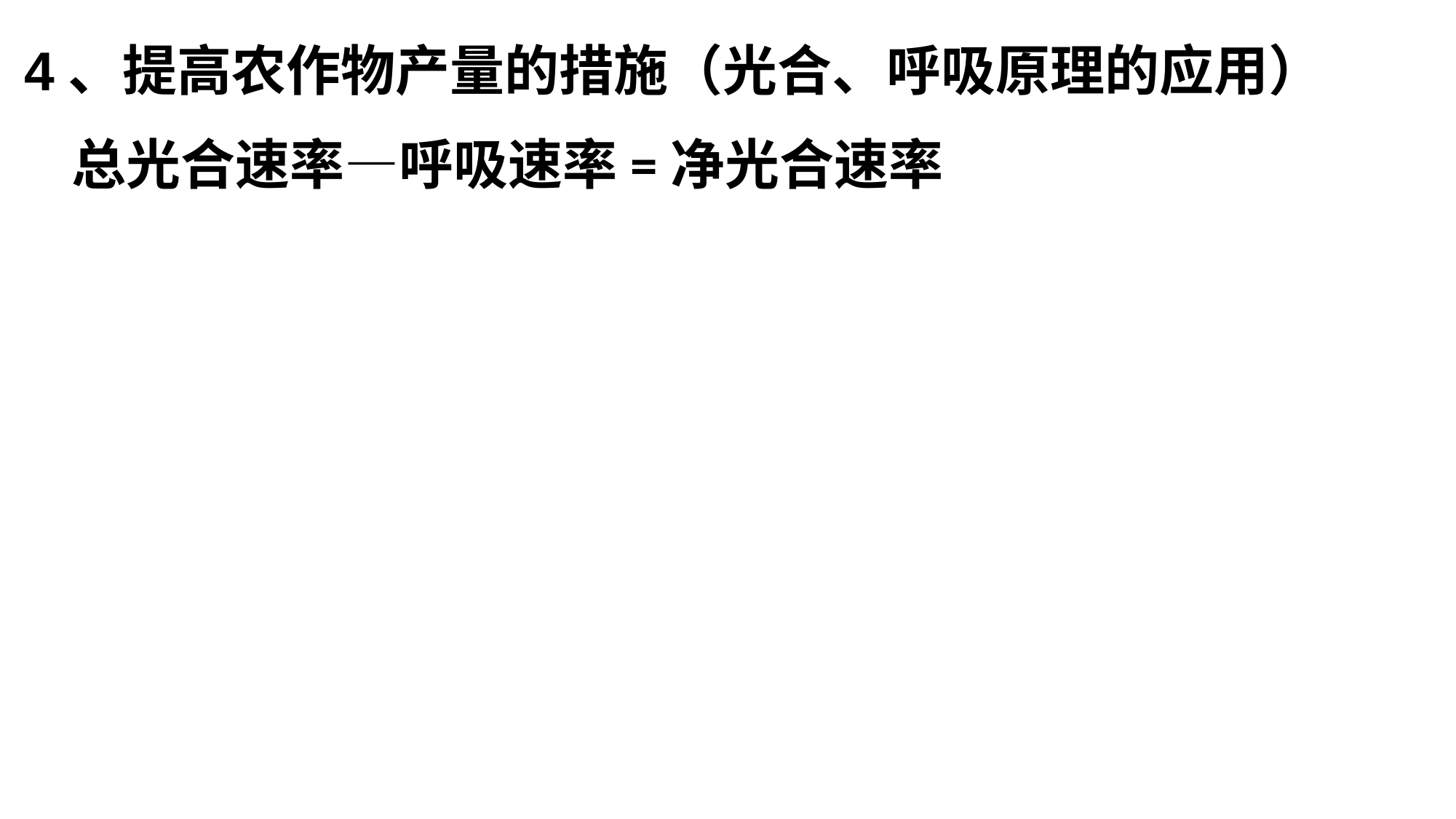

4、提高农作物产量的措施（光合、呼吸原理的应用）
总光合速率—呼吸速率=净光合速率